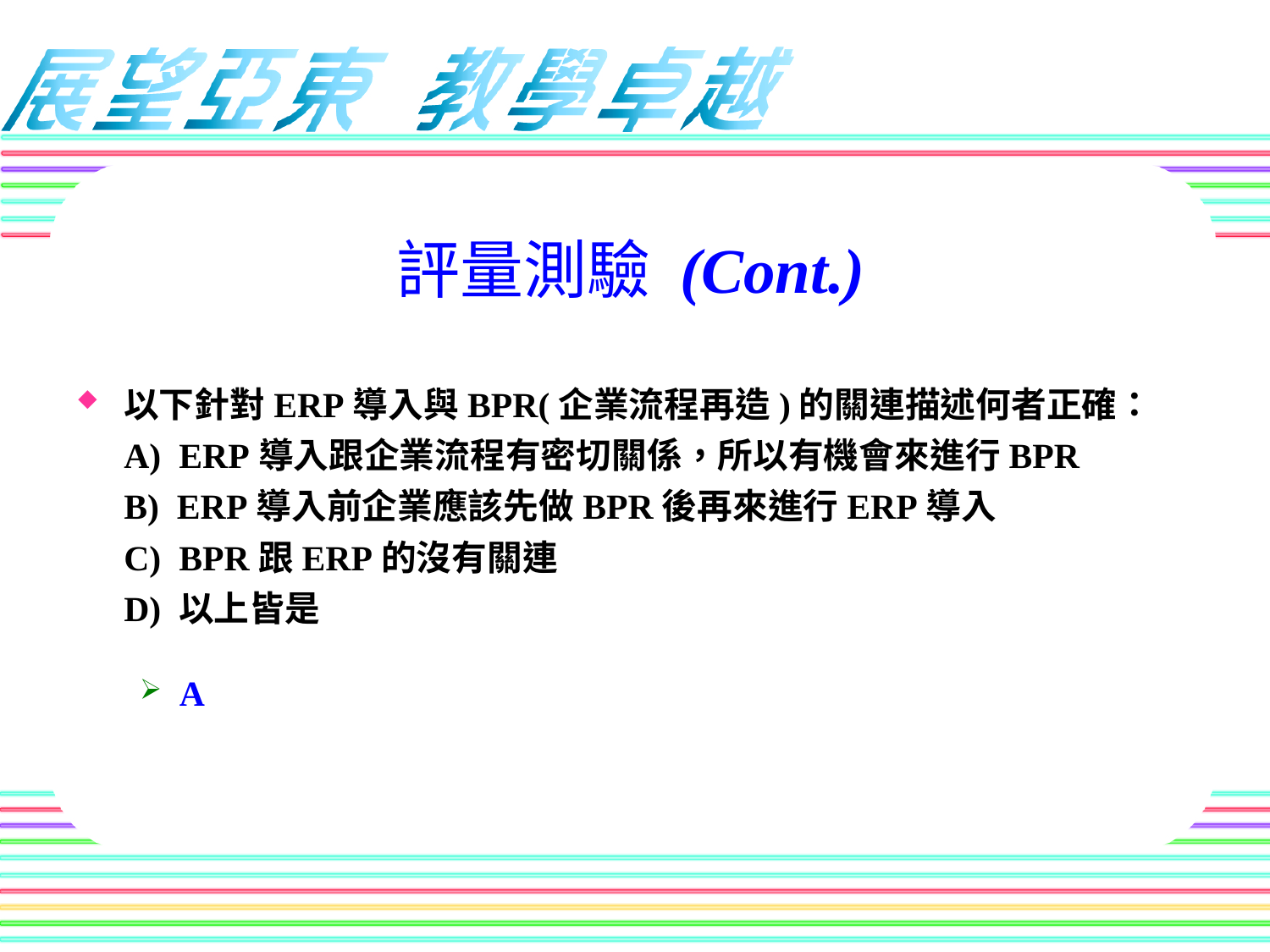

評量測驗 (Cont.)
以下針對ERP導入與BPR(企業流程再造)的關連描述何者正確：
A)  ERP導入跟企業流程有密切關係，所以有機會來進行BPR
B)  ERP導入前企業應該先做BPR後再來進行ERP導入
C)  BPR跟ERP的沒有關連
D) 以上皆是
A